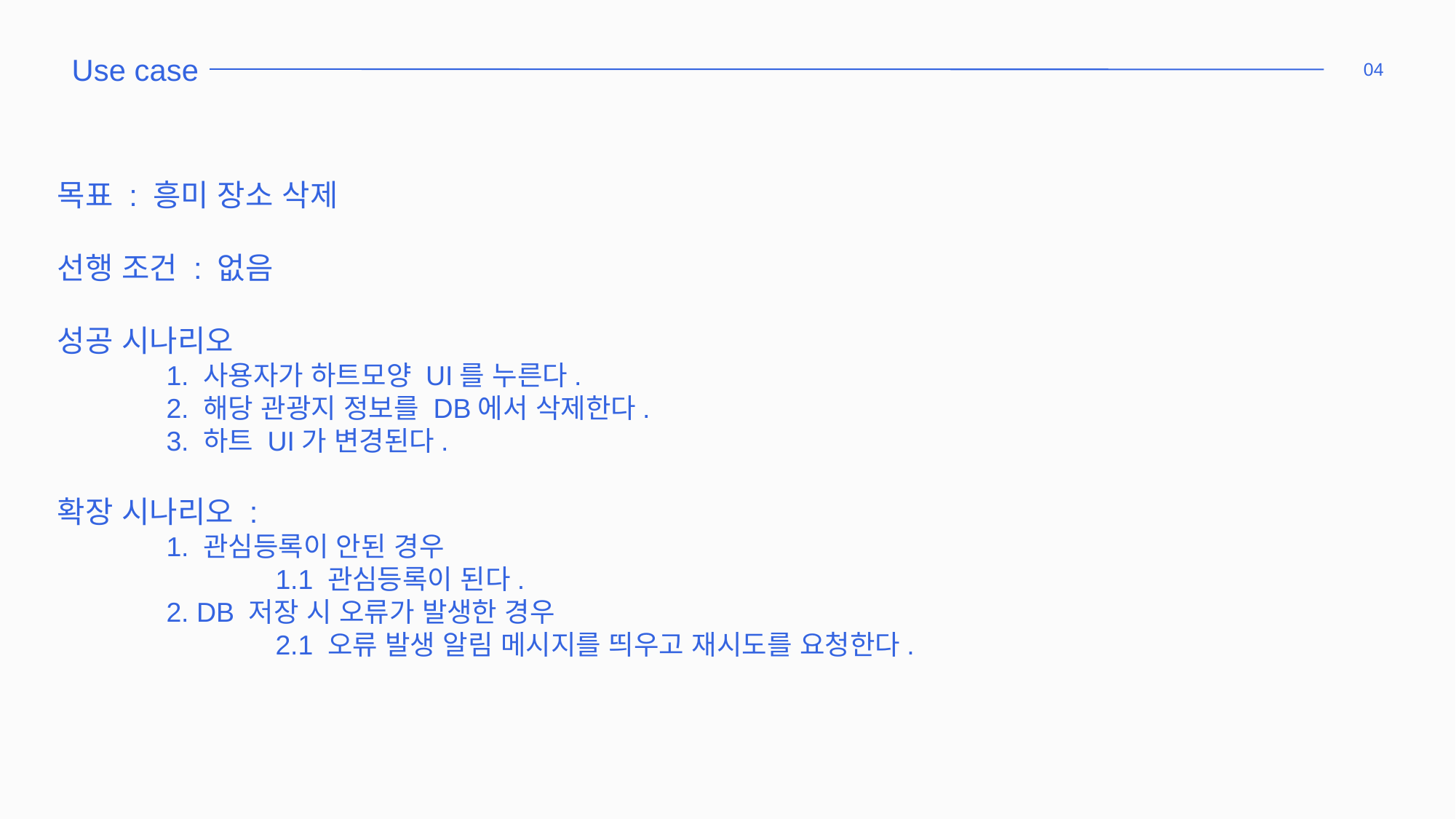

Use case
04
목표 : 흥미 장소 삭제
선행 조건 : 없음
성공 시나리오
	1. 사용자가 하트모양 UI를 누른다.
	2. 해당 관광지 정보를 DB에서 삭제한다.
	3. 하트 UI가 변경된다.
확장 시나리오 :
	1. 관심등록이 안된 경우
		1.1 관심등록이 된다.
	2. DB 저장 시 오류가 발생한 경우
		2.1 오류 발생 알림 메시지를 띄우고 재시도를 요청한다.